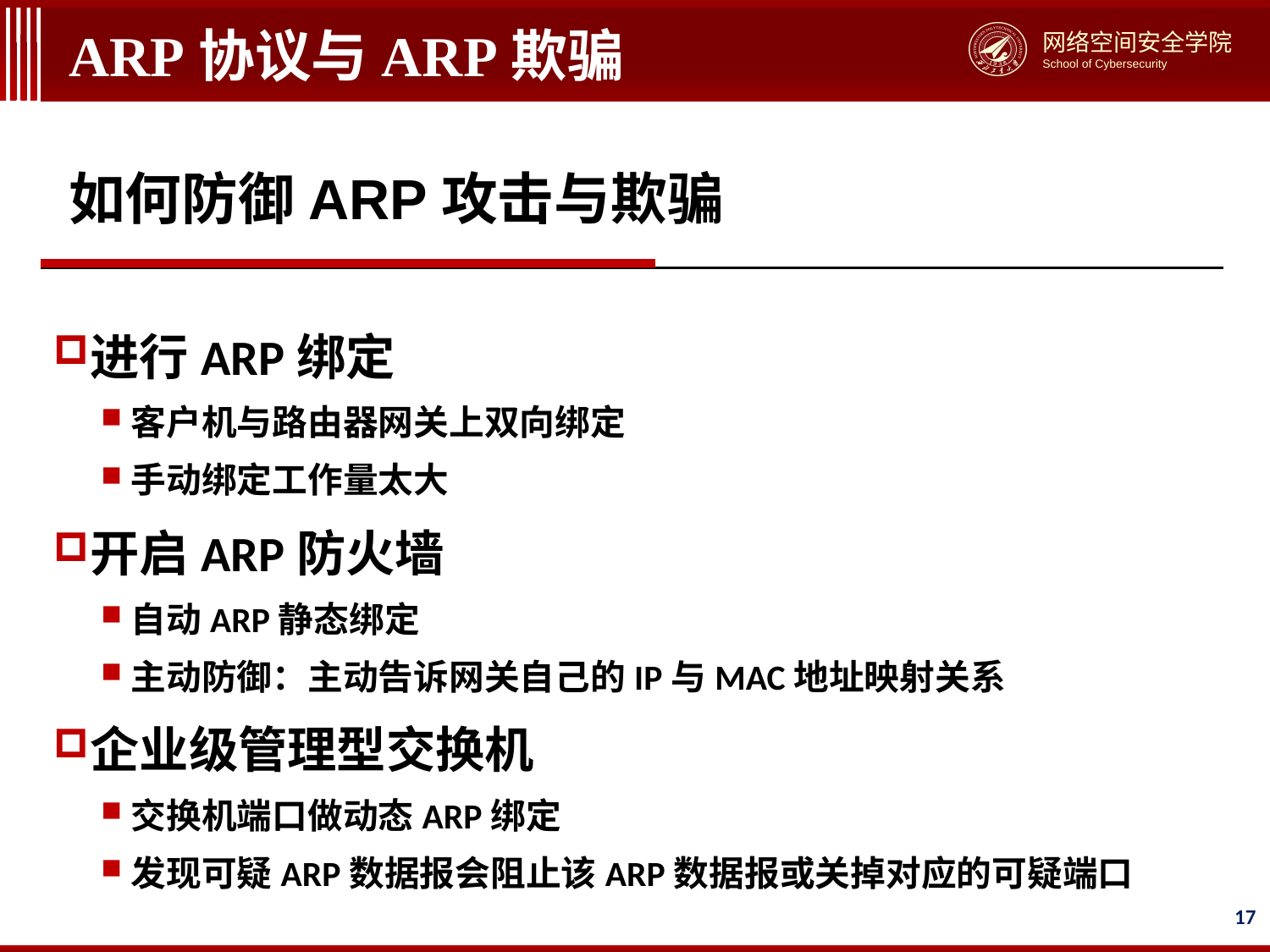

# ARP协议与ARP欺骗
如何防御ARP攻击与欺骗
进行ARP绑定
客户机与路由器网关上双向绑定
手动绑定工作量太大
开启ARP防火墙
自动ARP静态绑定
主动防御：主动告诉网关自己的IP与MAC地址映射关系
企业级管理型交换机
交换机端口做动态ARP绑定
发现可疑ARP数据报会阻止该ARP数据报或关掉对应的可疑端口